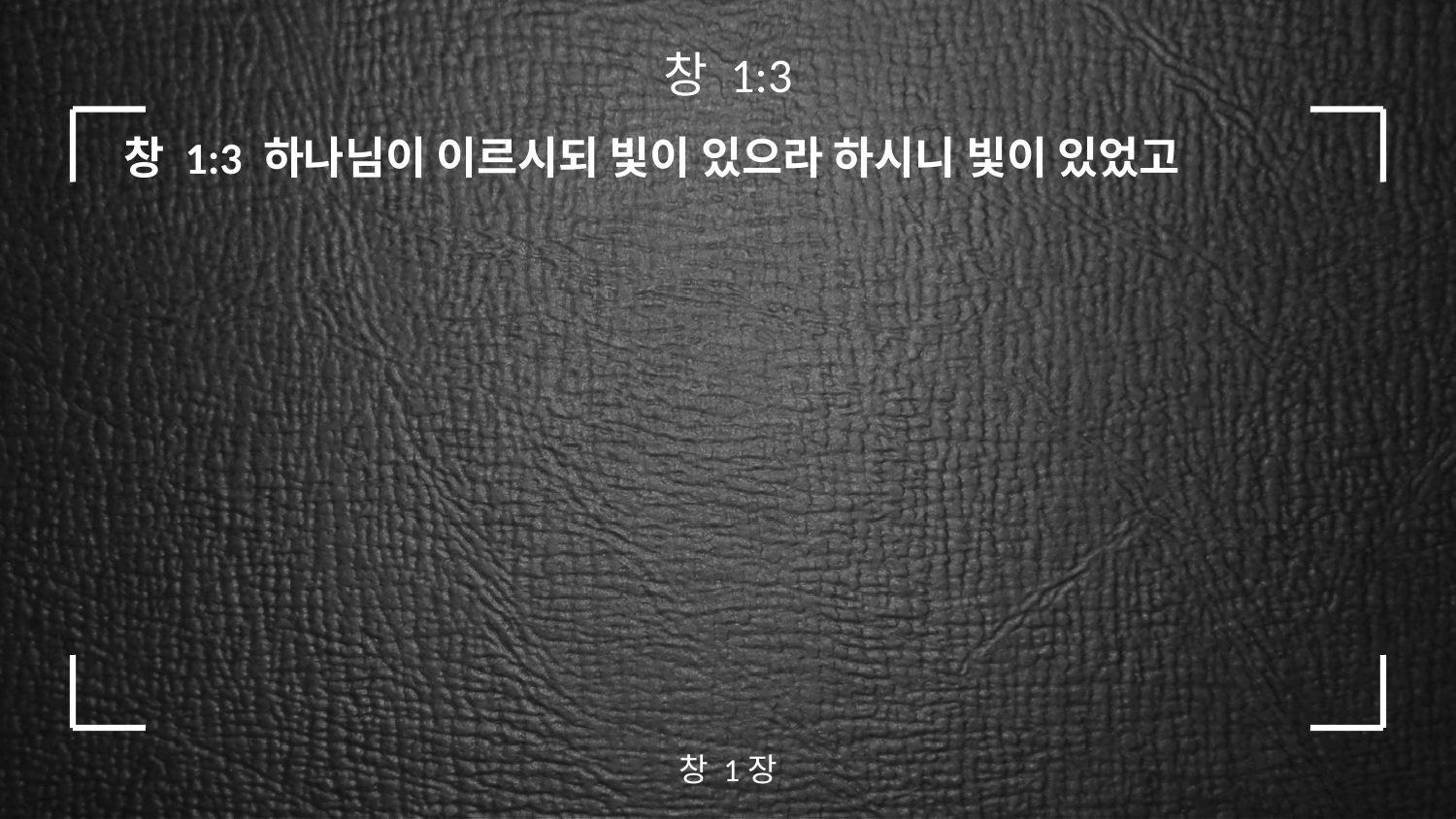

창 1:3

창 1:3 하나님이 이르시되 빛이 있으라 하시니 빛이 있었고

창 1장